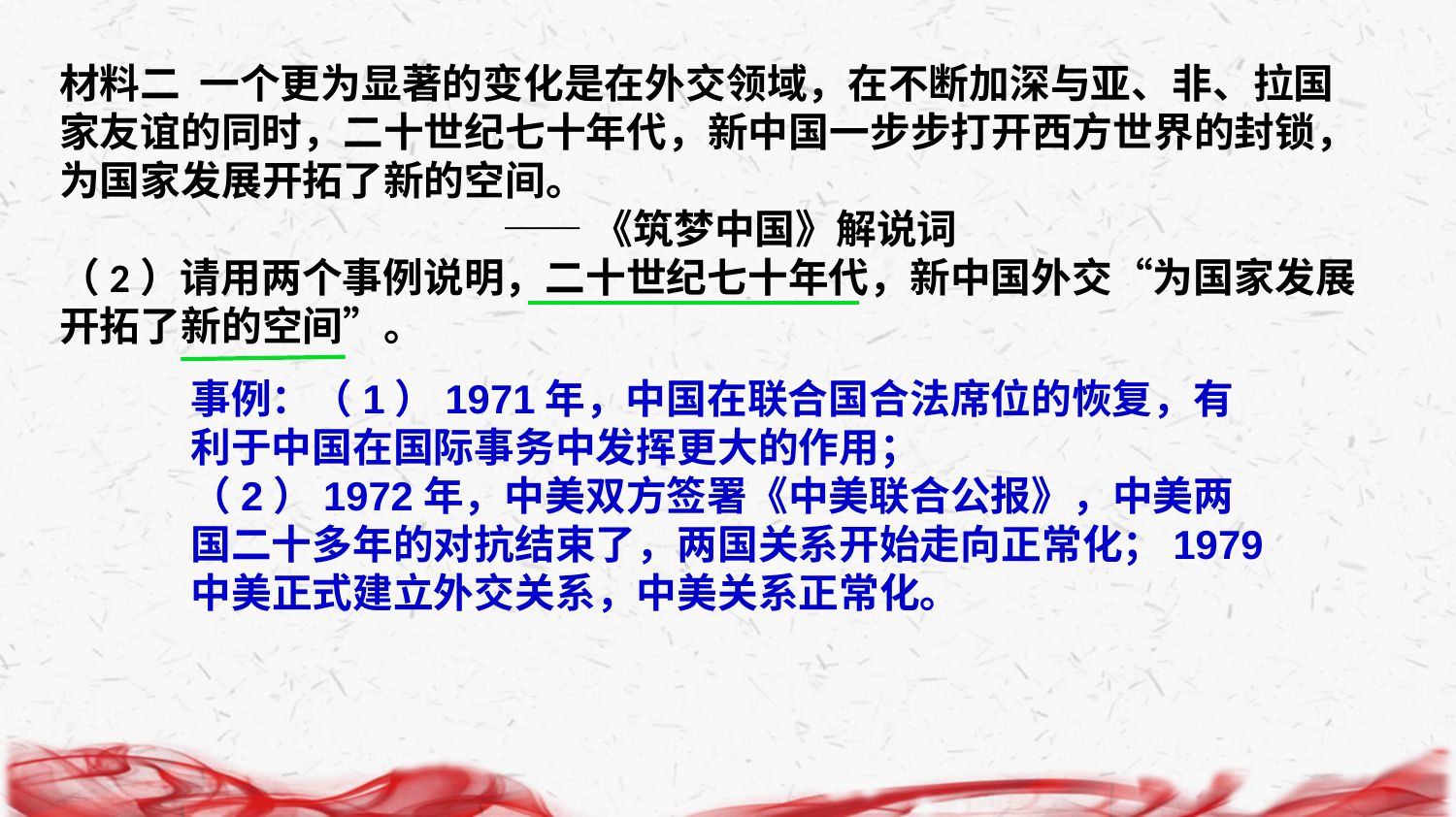

材料二  一个更为显著的变化是在外交领域，在不断加深与亚、非、拉国家友谊的同时，二十世纪七十年代，新中国一步步打开西方世界的封锁，为国家发展开拓了新的空间。
                                                ——《筑梦中国》解说词
（2）请用两个事例说明，二十世纪七十年代，新中国外交“为国家发展开拓了新的空间”。
事例：（1）1971年，中国在联合国合法席位的恢复，有利于中国在国际事务中发挥更大的作用；
（2）1972年，中美双方签署《中美联合公报》，中美两国二十多年的对抗结束了，两国关系开始走向正常化；1979中美正式建立外交关系，中美关系正常化。